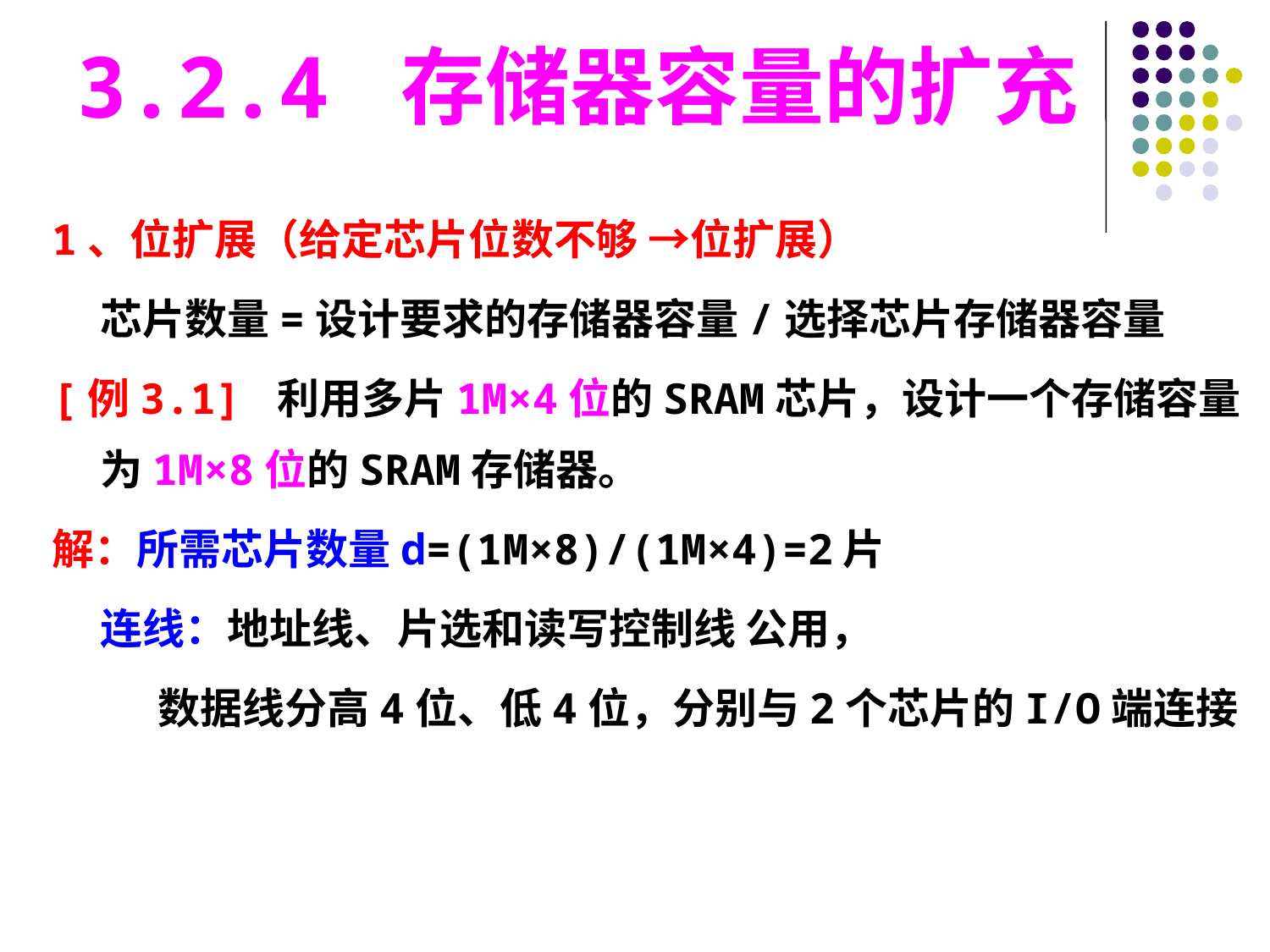

3.2.4 存储器容量的扩充
1、位扩展（给定芯片位数不够 →位扩展）
	芯片数量=设计要求的存储器容量/选择芯片存储器容量
[例3.1] 利用多片1M×4位的SRAM芯片，设计一个存储容量为1M×8位的SRAM存储器。
解：所需芯片数量d=(1M×8)/(1M×4)=2片
    连线：地址线、片选和读写控制线 公用，
          数据线分高4位、低4位，分别与2个芯片的I/O端连接
# 21